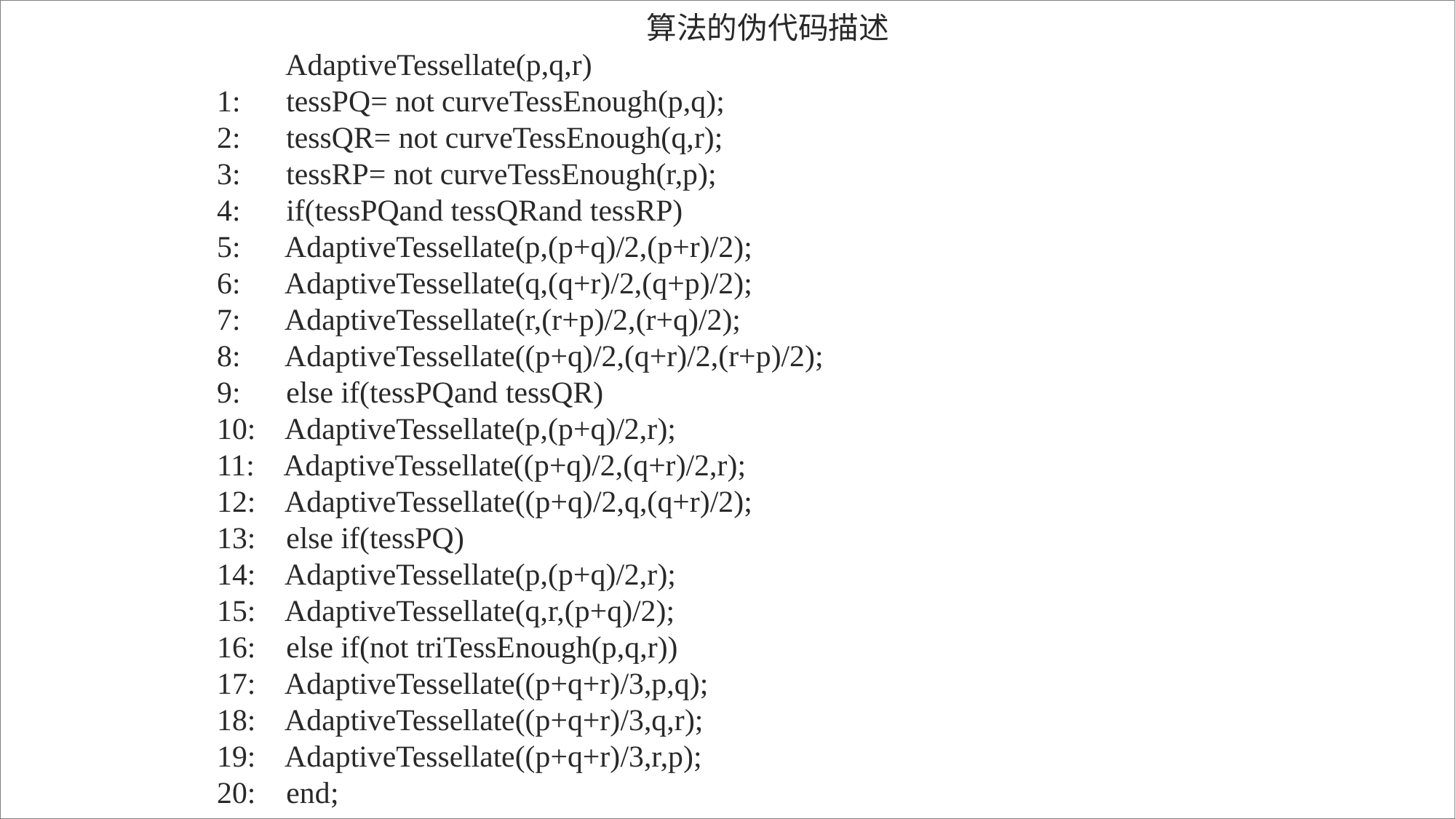

算法的伪代码描述
         AdaptiveTessellate(p,q,r)
1:      tessPQ= not curveTessEnough(p,q);
2:      tessQR= not curveTessEnough(q,r);
3:      tessRP= not curveTessEnough(r,p);
4:      if(tessPQand tessQRand tessRP)
5:      AdaptiveTessellate(p,(p+q)/2,(p+r)/2);
6:      AdaptiveTessellate(q,(q+r)/2,(q+p)/2);
7:      AdaptiveTessellate(r,(r+p)/2,(r+q)/2);
8:      AdaptiveTessellate((p+q)/2,(q+r)/2,(r+p)/2);
9:      else if(tessPQand tessQR)
10:    AdaptiveTessellate(p,(p+q)/2,r);
11:    AdaptiveTessellate((p+q)/2,(q+r)/2,r);
12:    AdaptiveTessellate((p+q)/2,q,(q+r)/2);
13:    else if(tessPQ)
14:    AdaptiveTessellate(p,(p+q)/2,r);
15:    AdaptiveTessellate(q,r,(p+q)/2);
16:    else if(not triTessEnough(p,q,r))
17:    AdaptiveTessellate((p+q+r)/3,p,q);
18:    AdaptiveTessellate((p+q+r)/3,q,r);
19:    AdaptiveTessellate((p+q+r)/3,r,p);
20:    end;